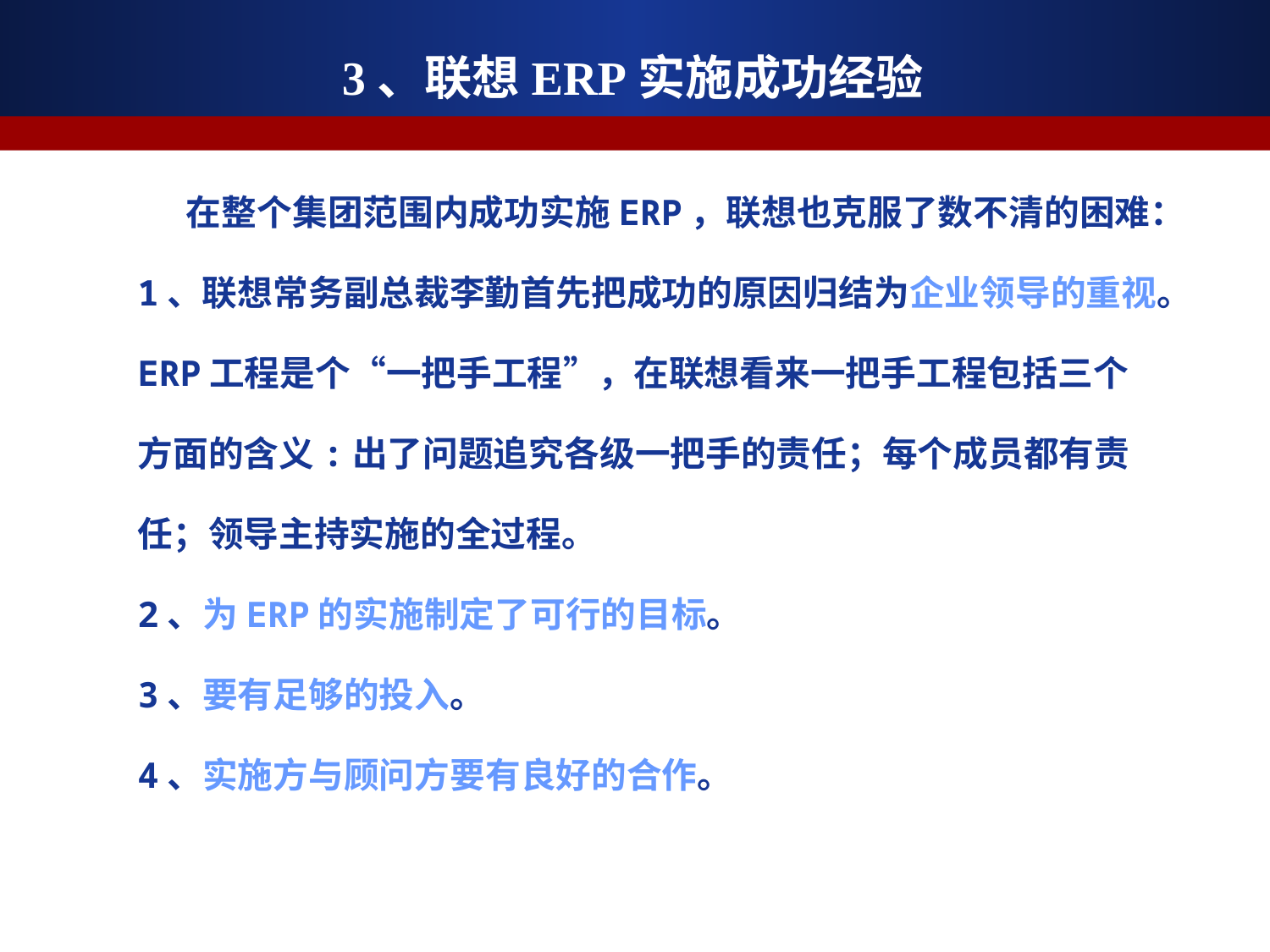

# 3、联想ERP实施成功经验
     在整个集团范围内成功实施ERP，联想也克服了数不清的困难：
1、联想常务副总裁李勤首先把成功的原因归结为企业领导的重视。ERP工程是个“一把手工程”，在联想看来一把手工程包括三个方面的含义:出了问题追究各级一把手的责任；每个成员都有责任；领导主持实施的全过程。
2、为ERP的实施制定了可行的目标。
3、要有足够的投入。
4、实施方与顾问方要有良好的合作。